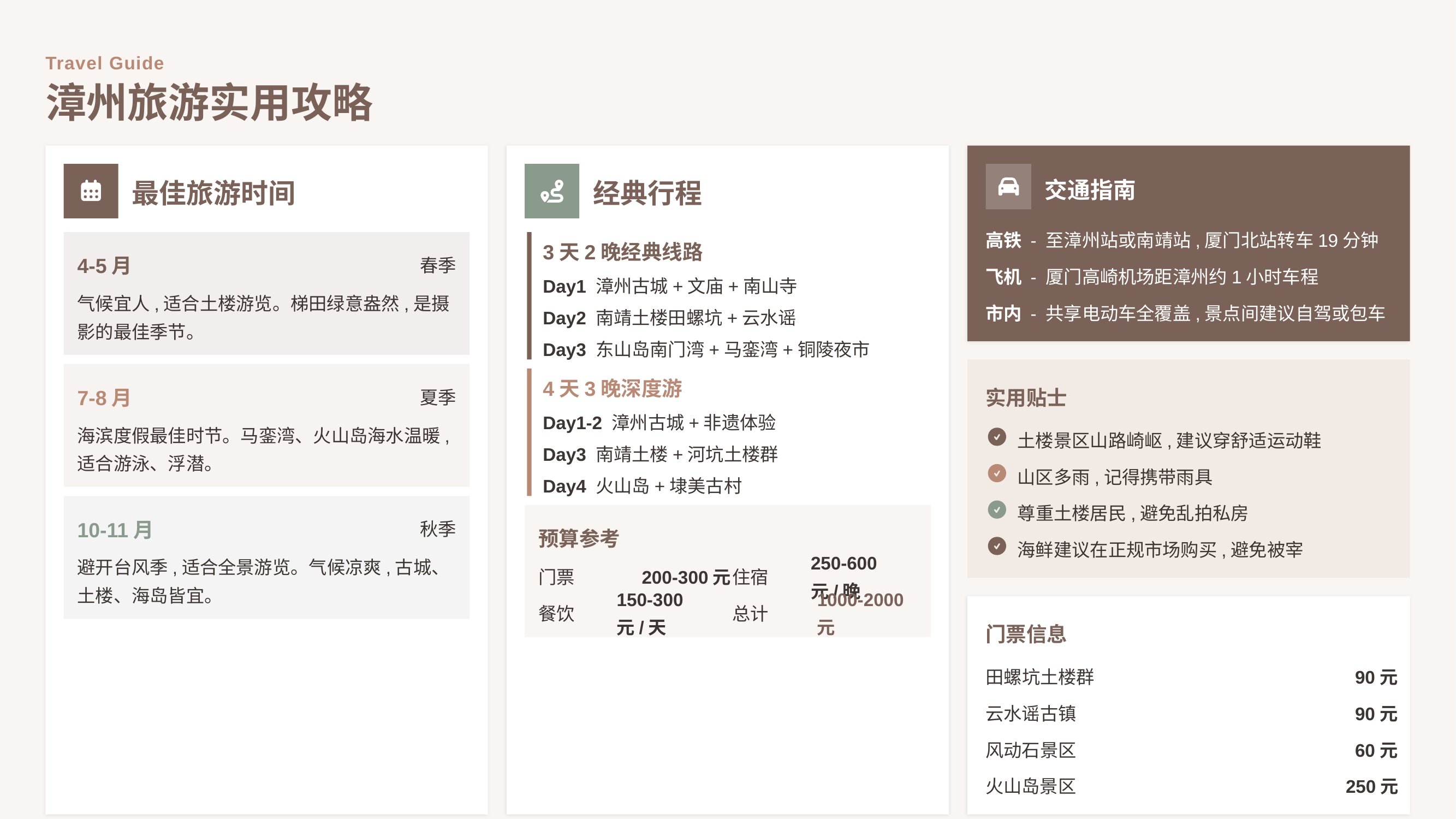

Travel Guide
漳州旅游实用攻略

交通指南
最佳旅游时间
经典行程

高铁 - 至漳州站或南靖站,厦门北站转车19分钟

3天2晚经典线路
4-5月
春季
飞机 - 厦门高崎机场距漳州约1小时车程
Day1 漳州古城+文庙+南山寺
气候宜人,适合土楼游览。梯田绿意盎然,是摄影的最佳季节。
市内 - 共享电动车全覆盖,景点间建议自驾或包车
Day2 南靖土楼田螺坑+云水谣
Day3 东山岛南门湾+马銮湾+铜陵夜市

4天3晚深度游
7-8月
实用贴士
夏季
Day1-2 漳州古城+非遗体验
海滨度假最佳时节。马銮湾、火山岛海水温暖,适合游泳、浮潜。
土楼景区山路崎岖,建议穿舒适运动鞋

Day3 南靖土楼+河坑土楼群
山区多雨,记得携带雨具

Day4 火山岛+埭美古村

尊重土楼居民,避免乱拍私房

10-11月
秋季
预算参考
海鲜建议在正规市场购买,避免被宰

避开台风季,适合全景游览。气候凉爽,古城、土楼、海岛皆宜。
门票
200-300元
住宿
250-600元/晚
餐饮
150-300元/天
总计
1000-2000元

门票信息
田螺坑土楼群
90元
云水谣古镇
90元
风动石景区
60元
火山岛景区
250元